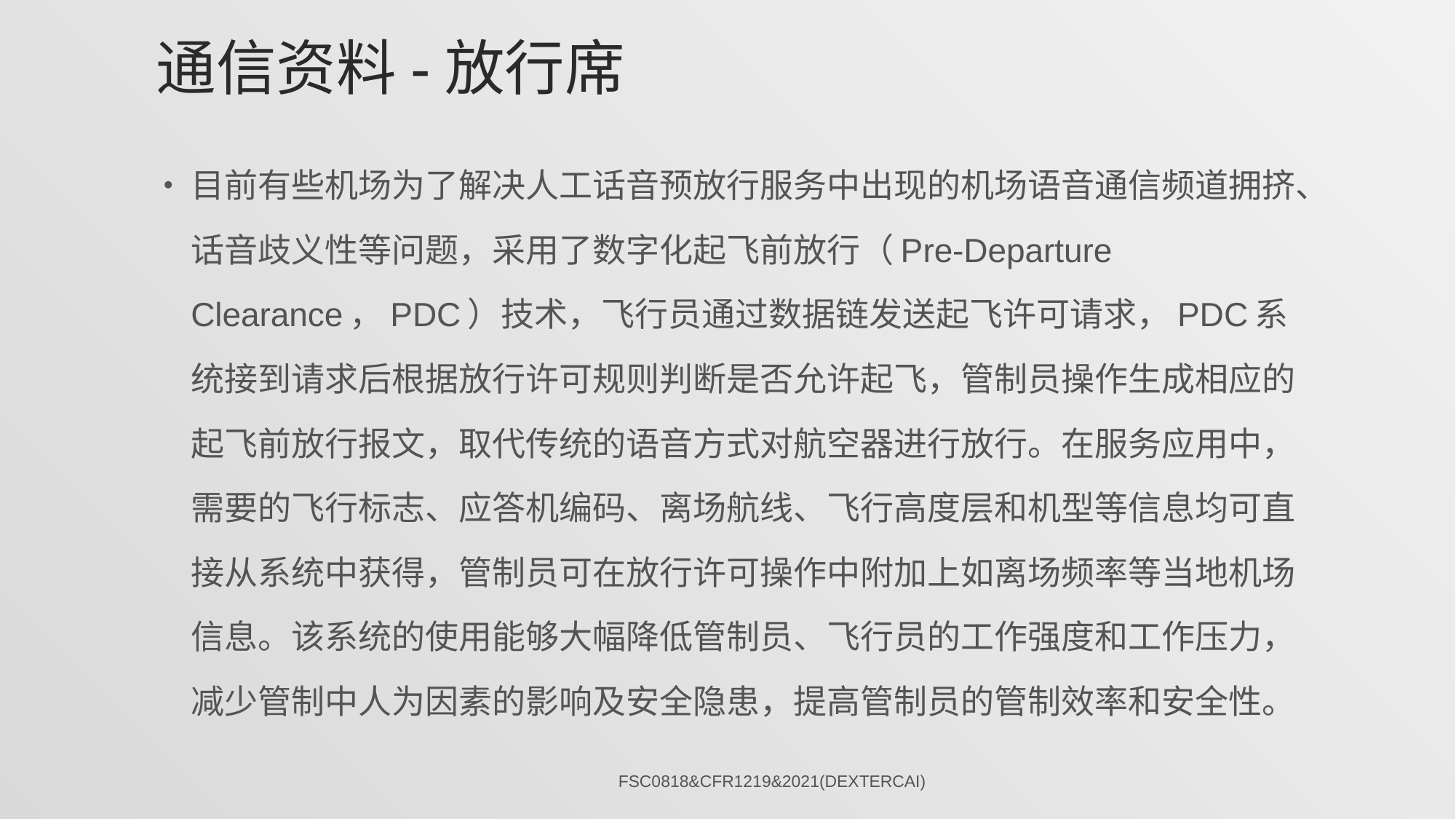

# 通信资料-放行席
目前有些机场为了解决人工话音预放行服务中出现的机场语音通信频道拥挤、话音歧义性等问题，采用了数字化起飞前放行（Pre-Departure Clearance，PDC）技术，飞行员通过数据链发送起飞许可请求，PDC系统接到请求后根据放行许可规则判断是否允许起飞，管制员操作生成相应的起飞前放行报文，取代传统的语音方式对航空器进行放行。在服务应用中，需要的飞行标志、应答机编码、离场航线、飞行高度层和机型等信息均可直接从系统中获得，管制员可在放行许可操作中附加上如离场频率等当地机场信息。该系统的使用能够大幅降低管制员、飞行员的工作强度和工作压力，减少管制中人为因素的影响及安全隐患，提高管制员的管制效率和安全性。
FSC0818&CFR1219&2021(DexterCai)